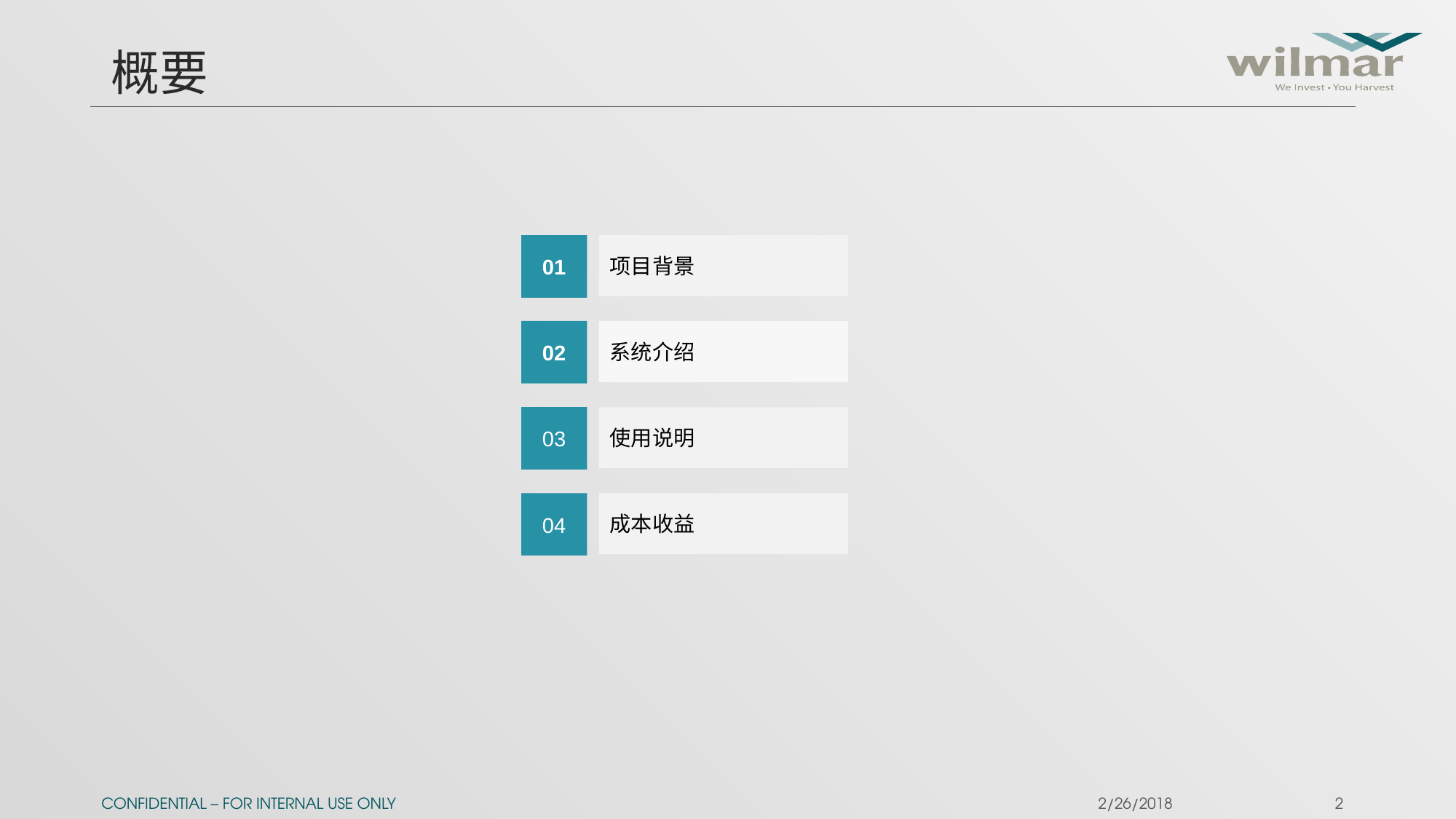

# 概要
01
项目背景
02
系统介绍
03
使用说明
04
成本收益
Confidential – For Internal Use Only
2/26/2018
2